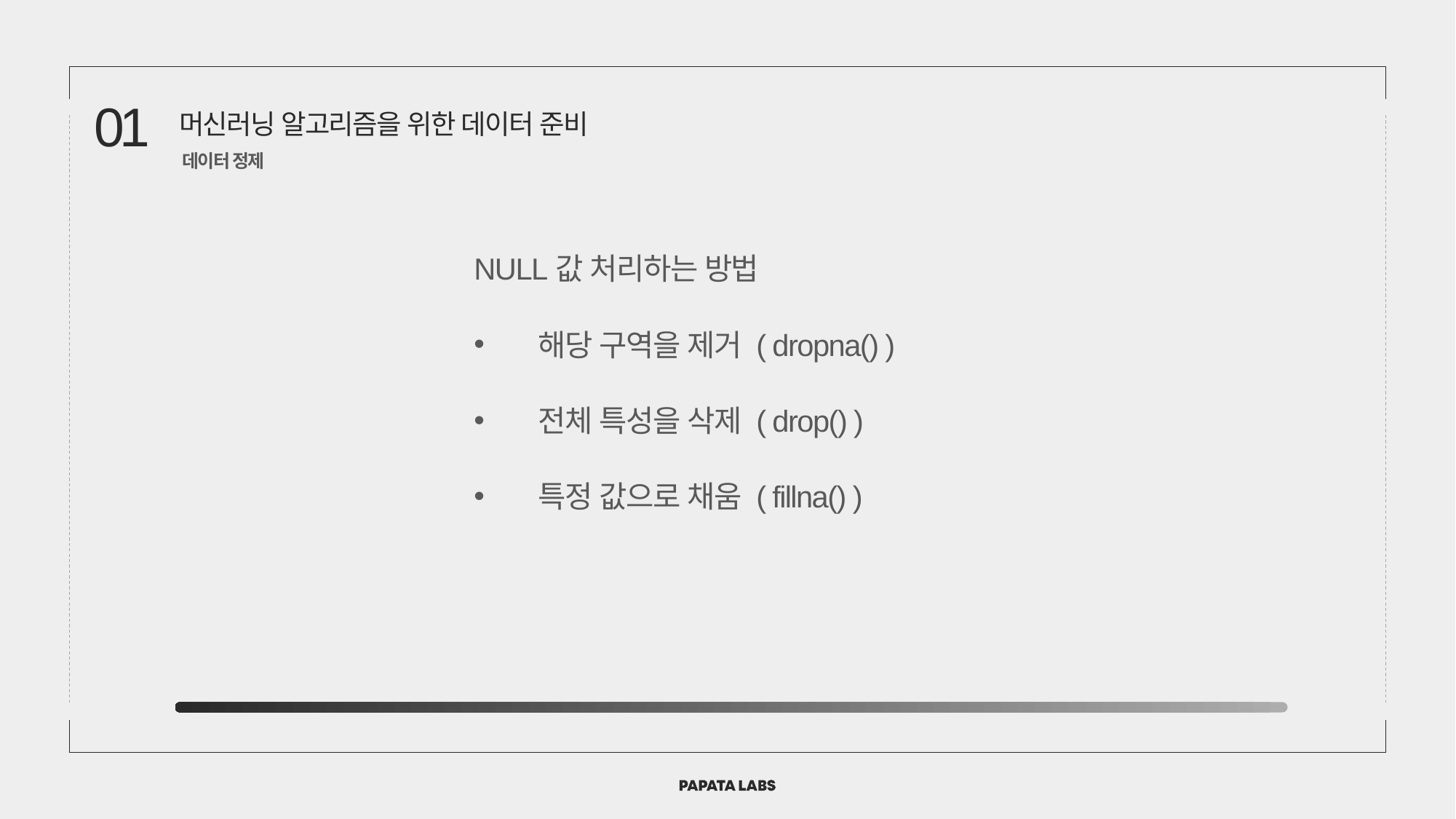

01
머신러닝 알고리즘을 위한 데이터 준비
데이터 정제
NULL값 처리하는 방법
  해당 구역을 제거 ( dropna() )
  전체 특성을 삭제 ( drop() )
  특정 값으로 채움 ( fillna() )